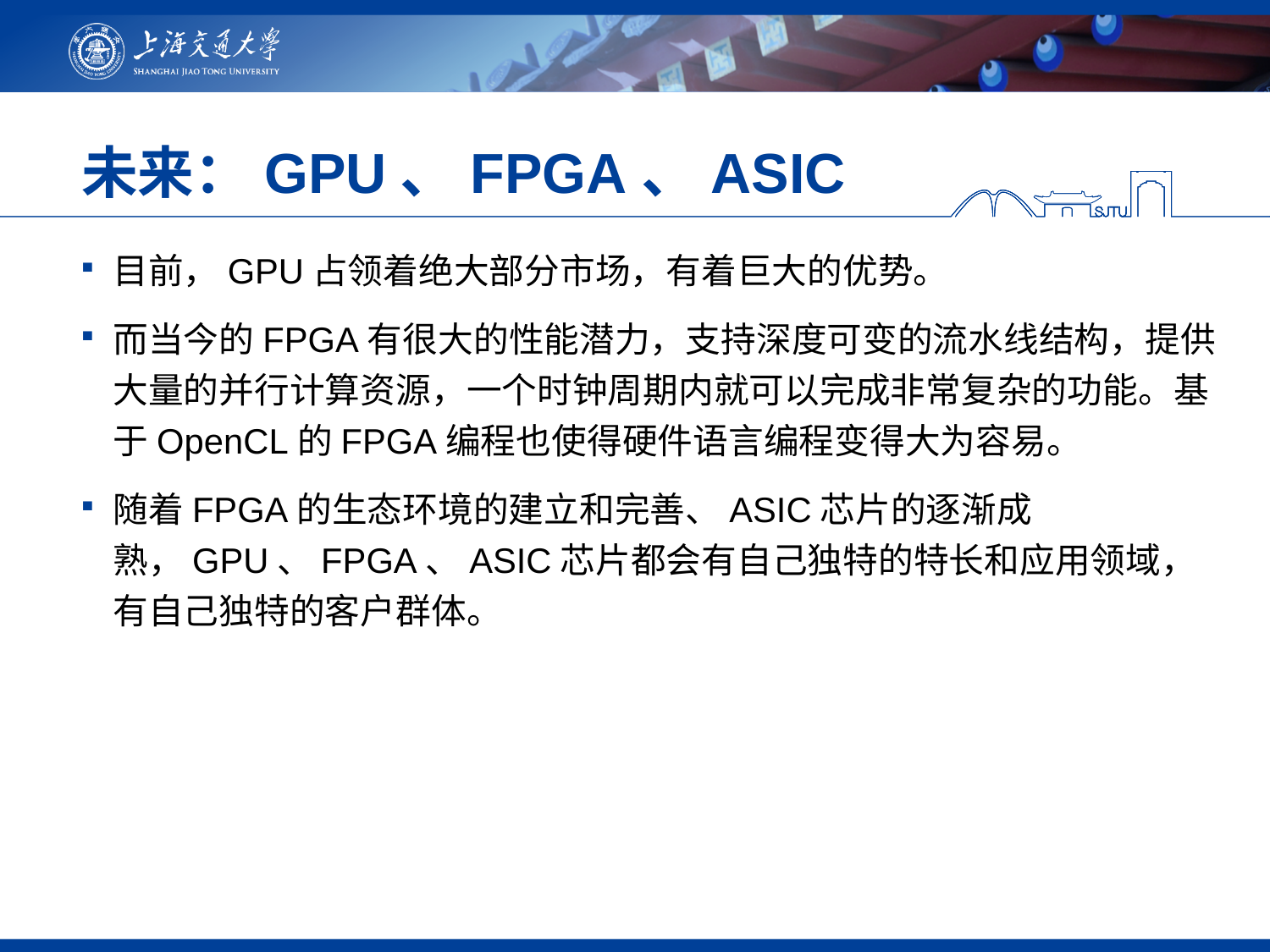

# 未来：GPU、FPGA、ASIC
目前，GPU占领着绝大部分市场，有着巨大的优势。
而当今的FPGA有很大的性能潜力，支持深度可变的流水线结构，提供大量的并行计算资源，一个时钟周期内就可以完成非常复杂的功能。基于OpenCL的FPGA编程也使得硬件语言编程变得大为容易。
随着FPGA的生态环境的建立和完善、ASIC芯片的逐渐成熟，GPU、FPGA、ASIC芯片都会有自己独特的特长和应用领域，有自己独特的客户群体。